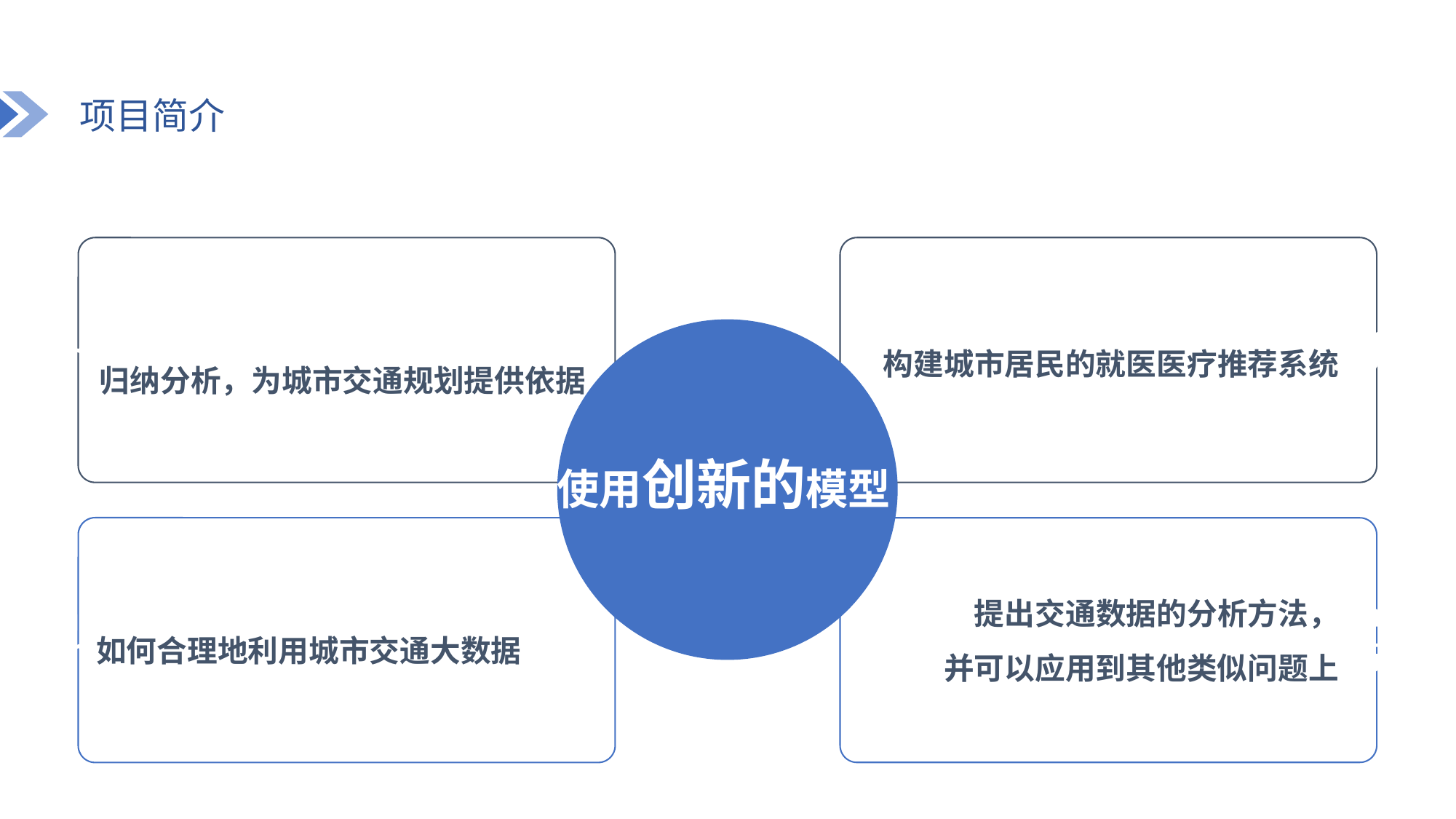

项目简介

归纳分析，为城市交通规划提供依据

如何合理地利用城市交通大数据

构建城市居民的就医医疗推荐系统

提出交通数据的分析方法，
并可以应用到其他类似问题上

使用创新的模型